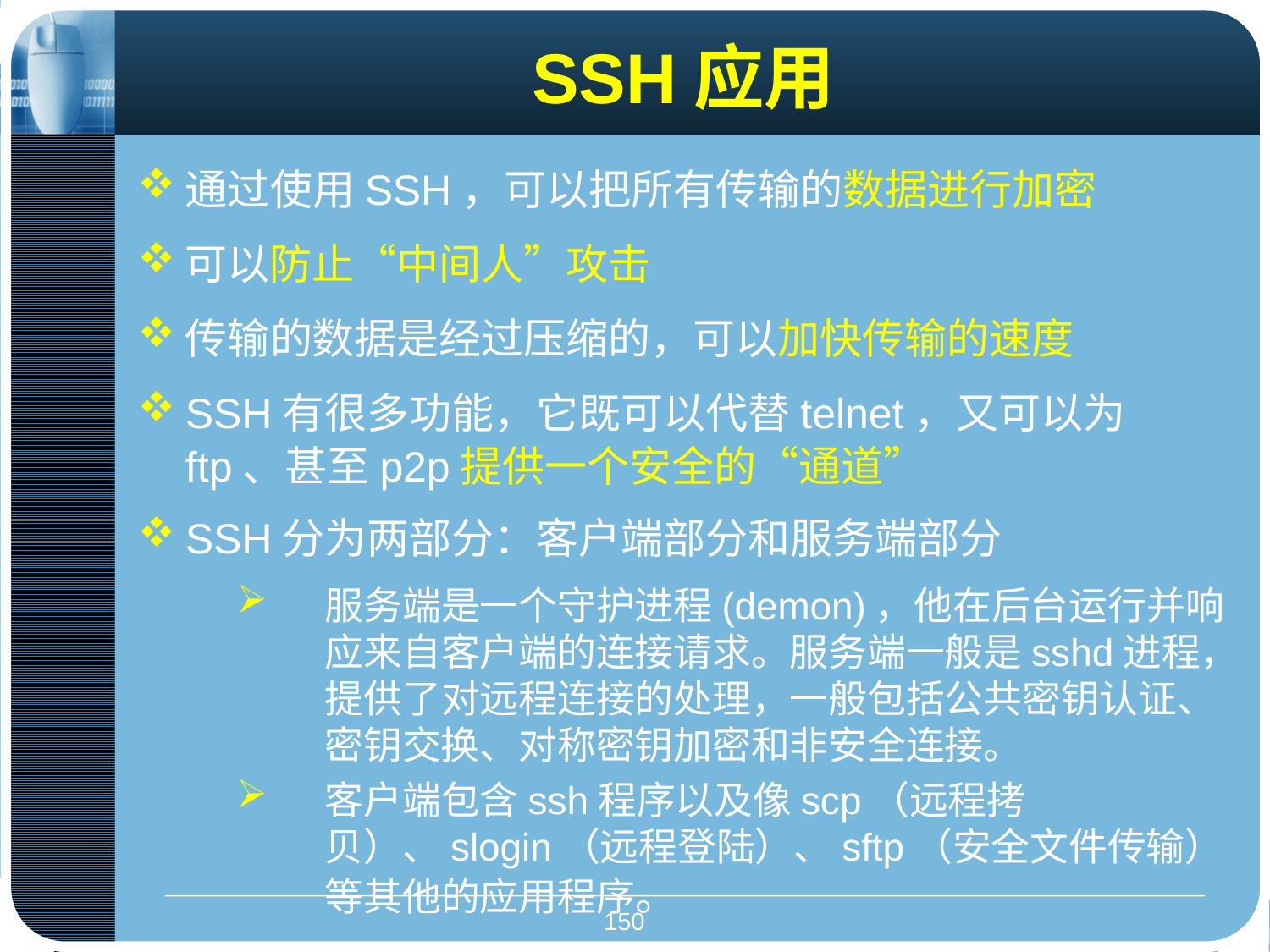

# SSH应用
通过使用SSH，可以把所有传输的数据进行加密
可以防止“中间人”攻击
传输的数据是经过压缩的，可以加快传输的速度
SSH有很多功能，它既可以代替telnet，又可以为ftp、甚至p2p提供一个安全的“通道”
SSH分为两部分：客户端部分和服务端部分
服务端是一个守护进程(demon)，他在后台运行并响应来自客户端的连接请求。服务端一般是sshd进程，提供了对远程连接的处理，一般包括公共密钥认证、密钥交换、对称密钥加密和非安全连接。
客户端包含ssh程序以及像scp（远程拷贝）、slogin（远程登陆）、sftp（安全文件传输）等其他的应用程序。
150